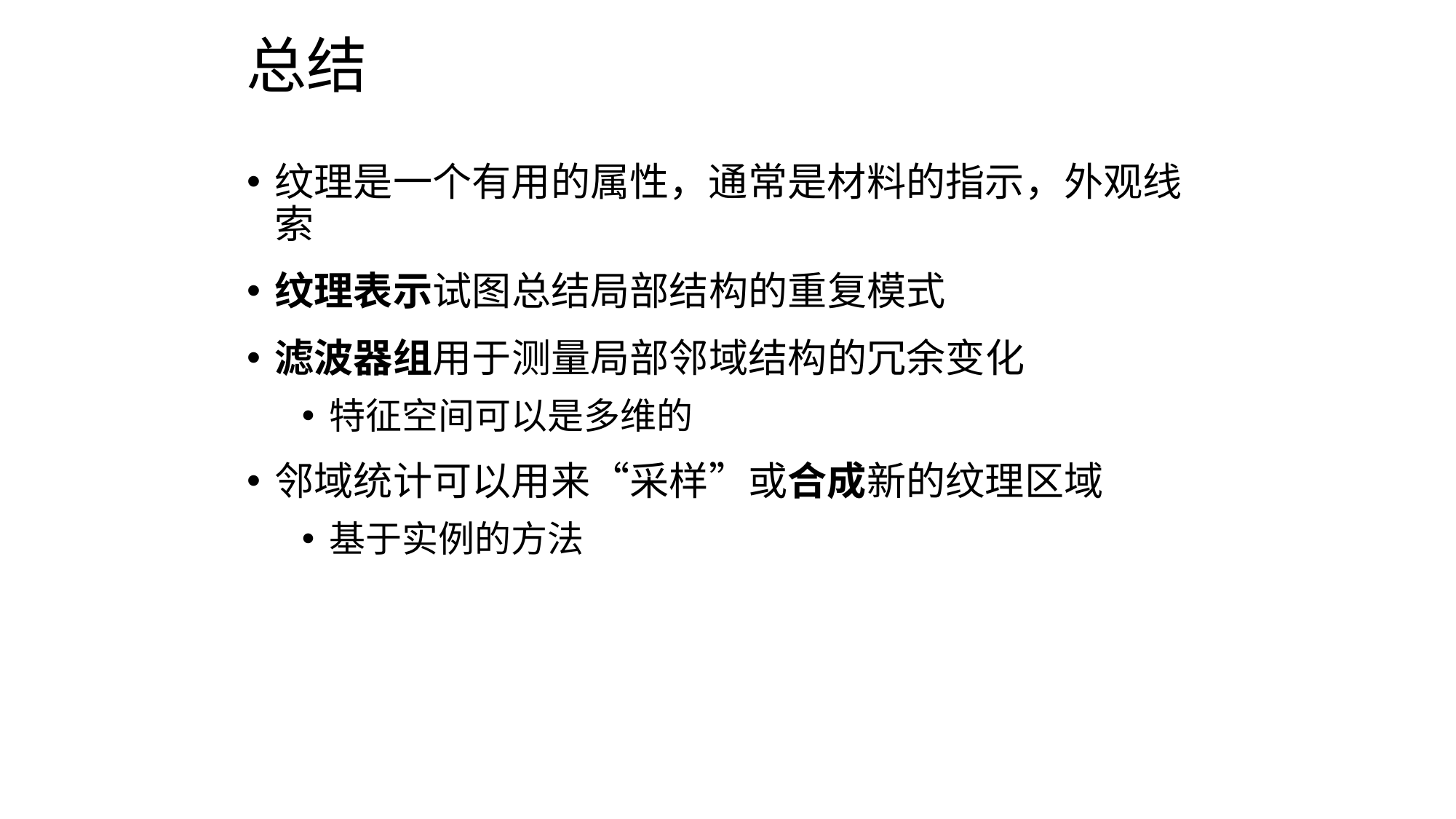

# 总结
纹理是一个有用的属性，通常是材料的指示，外观线索
纹理表示试图总结局部结构的重复模式
滤波器组用于测量局部邻域结构的冗余变化
特征空间可以是多维的
邻域统计可以用来“采样”或合成新的纹理区域
基于实例的方法